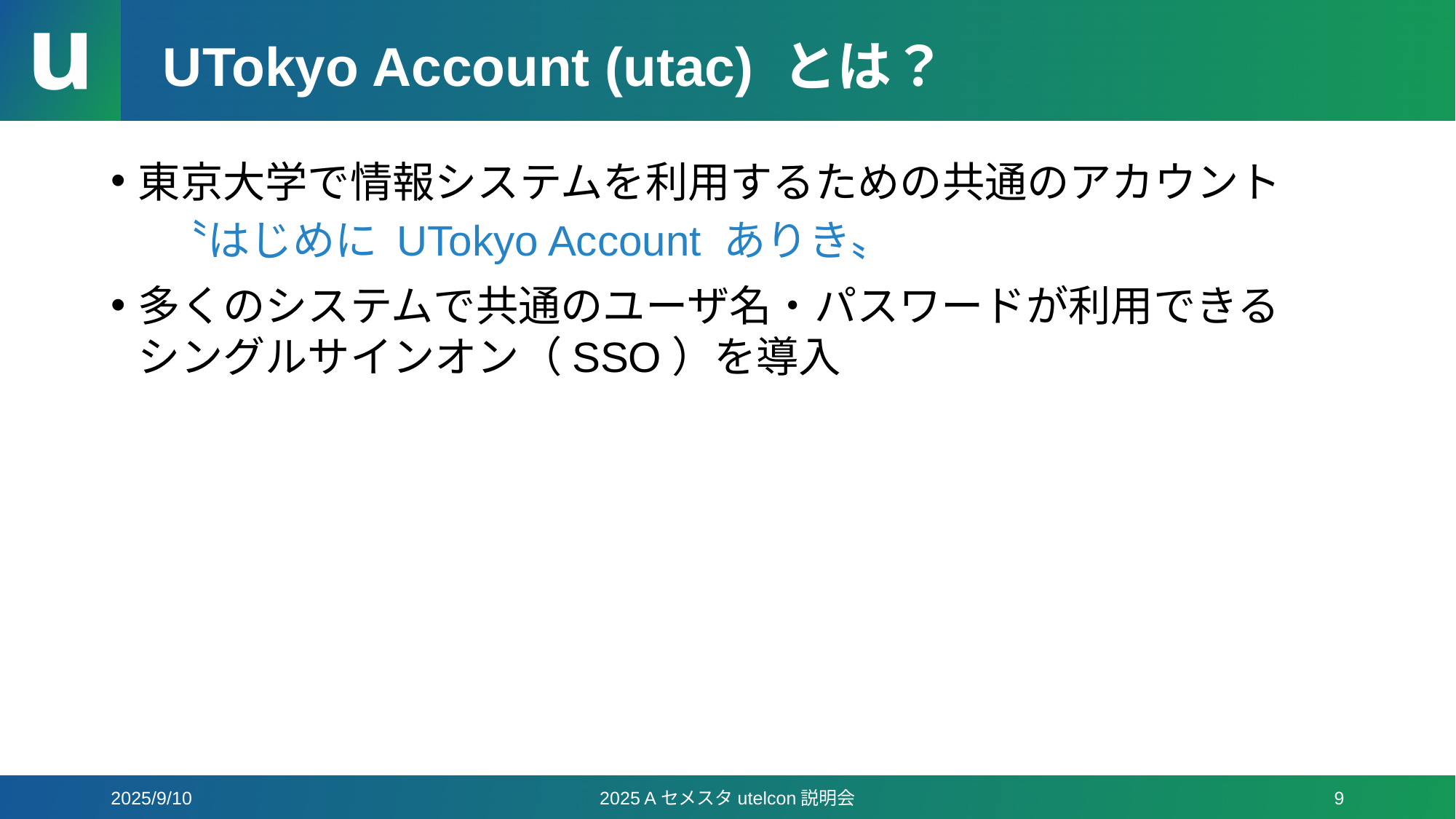

# UTokyo Account (utac) とは？
東京大学で情報システムを利用するための共通のアカウント
〝はじめに UTokyo Account ありき〟
多くのシステムで共通のユーザ名・パスワードが利用できる
シングルサインオン（SSO）を導入
2025/9/10
2025 Aセメスタutelcon説明会
9